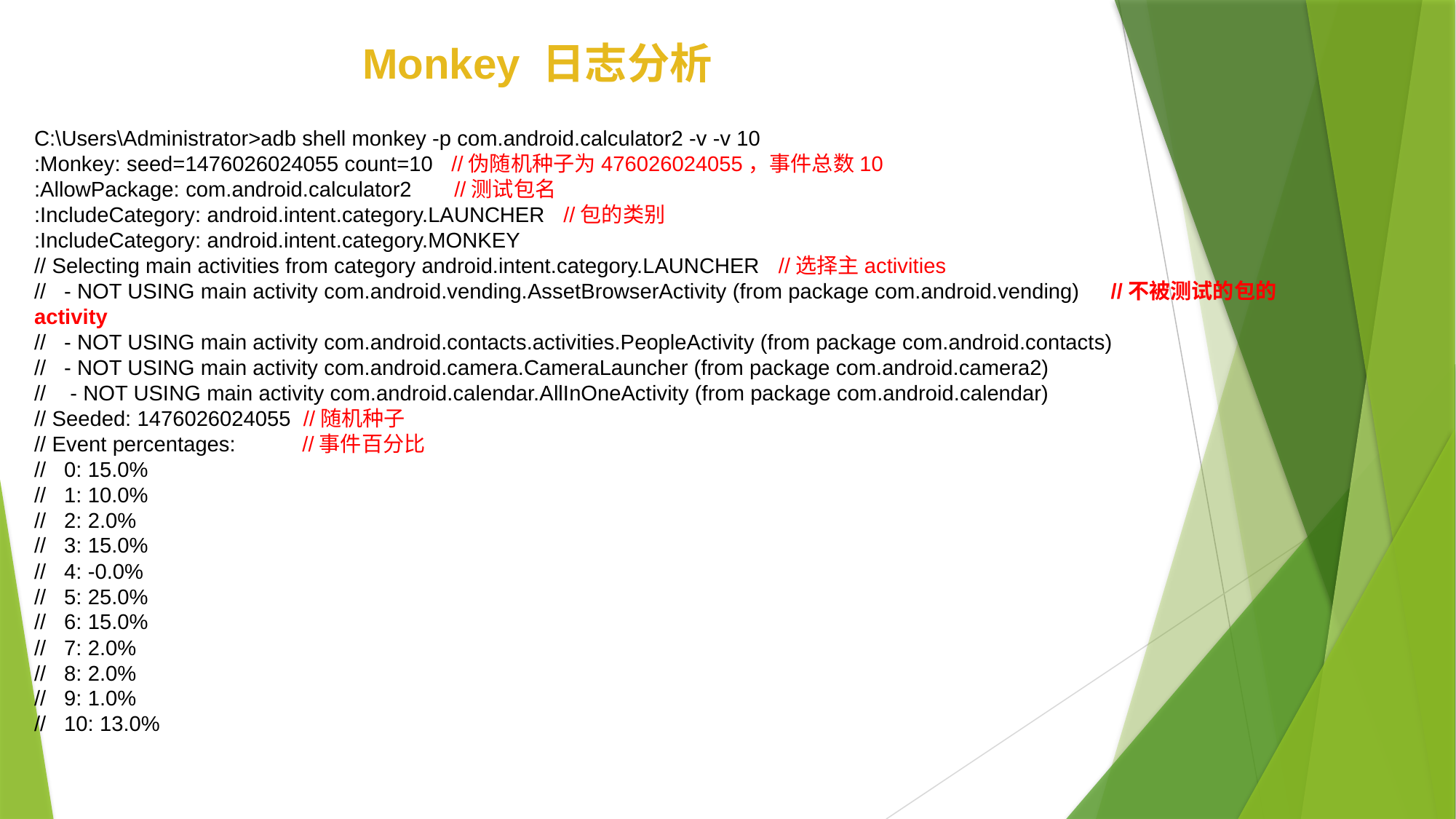

Monkey 日志分析
C:\Users\Administrator>adb shell monkey -p com.android.calculator2 -v -v 10
:Monkey: seed=1476026024055 count=10   //伪随机种子为476026024055，事件总数10
:AllowPackage: com.android.calculator2       //测试包名
:IncludeCategory: android.intent.category.LAUNCHER   //包的类别
:IncludeCategory: android.intent.category.MONKEY
// Selecting main activities from category android.intent.category.LAUNCHER   //选择主activities
//   - NOT USING main activity com.android.vending.AssetBrowserActivity (from package com.android.vending)     //不被测试的包的activity
//   - NOT USING main activity com.android.contacts.activities.PeopleActivity (from package com.android.contacts)
//   - NOT USING main activity com.android.camera.CameraLauncher (from package com.android.camera2)
//    - NOT USING main activity com.android.calendar.AllInOneActivity (from package com.android.calendar)
// Seeded: 1476026024055  //随机种子
// Event percentages:           //事件百分比
//   0: 15.0%
//   1: 10.0%
//   2: 2.0%
//   3: 15.0%
//   4: -0.0%
//   5: 25.0%
//   6: 15.0%
//   7: 2.0%
//   8: 2.0%
//   9: 1.0%
//   10: 13.0%